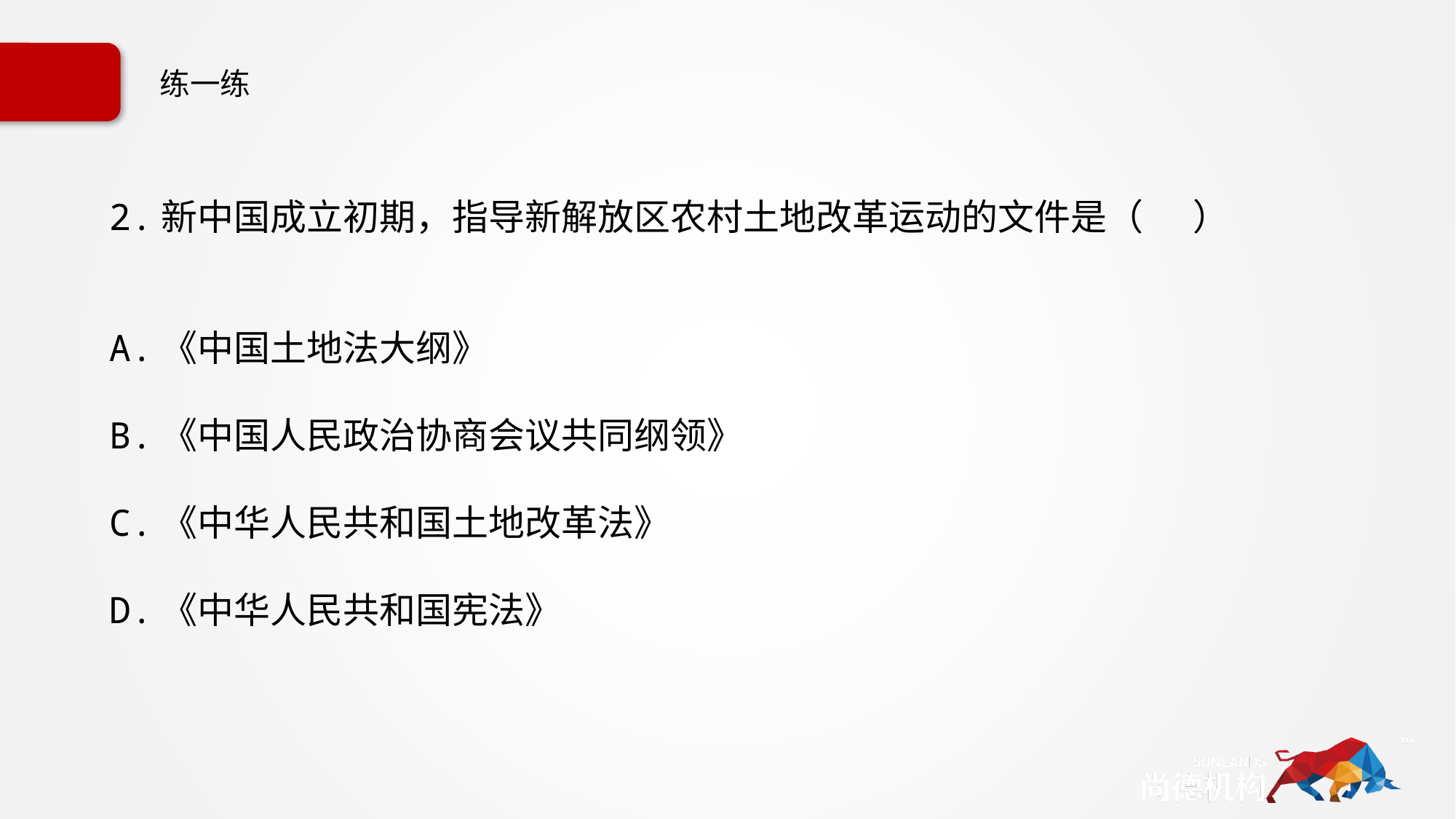

# 练一练
2.新中国成立初期，指导新解放区农村土地改革运动的文件是（      ）

A.《中国土地法大纲》

B.《中国人民政治协商会议共同纲领》

C.《中华人民共和国土地改革法》

D.《中华人民共和国宪法》